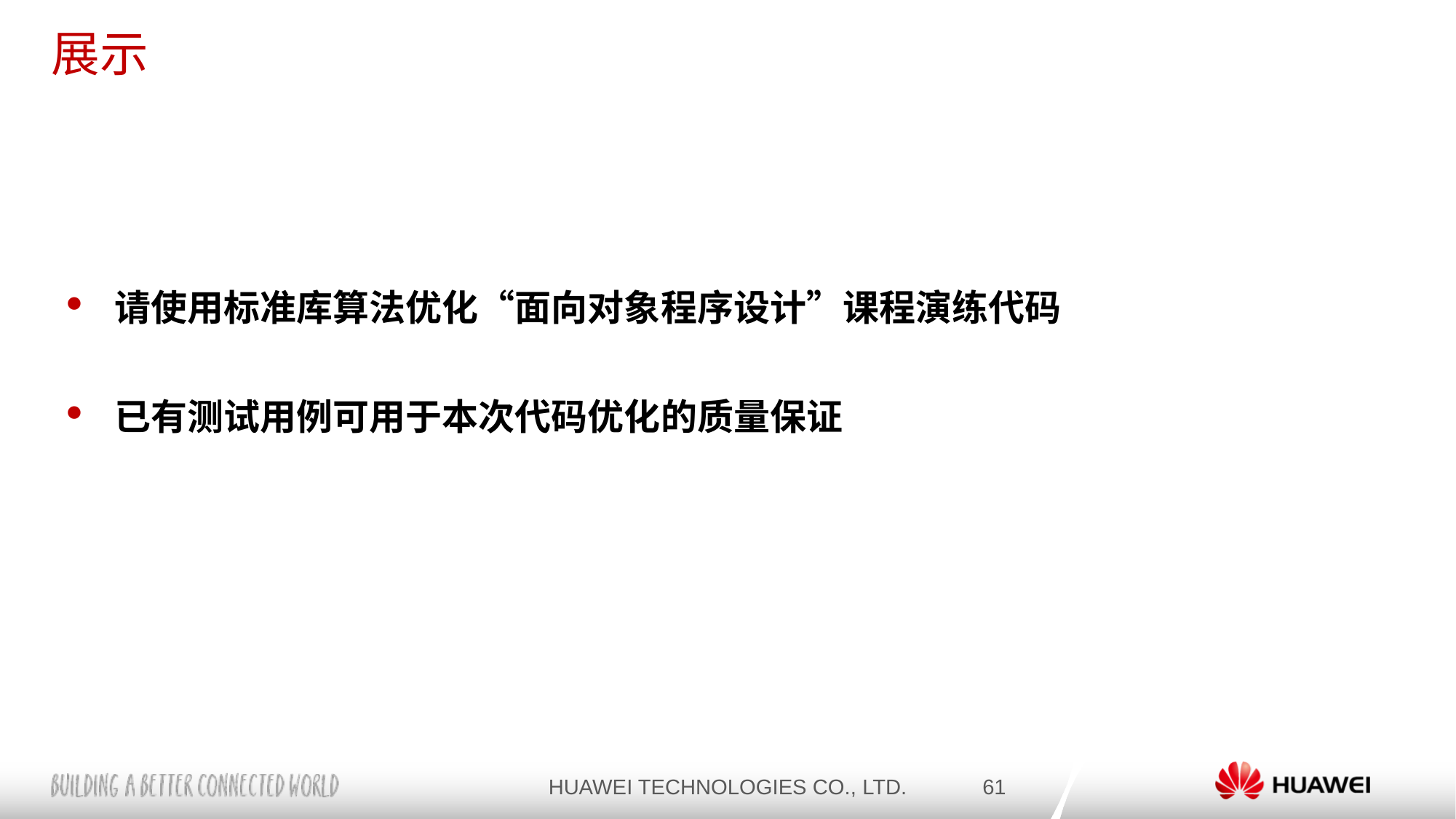

# 展示
请使用标准库算法优化“面向对象程序设计”课程演练代码
已有测试用例可用于本次代码优化的质量保证